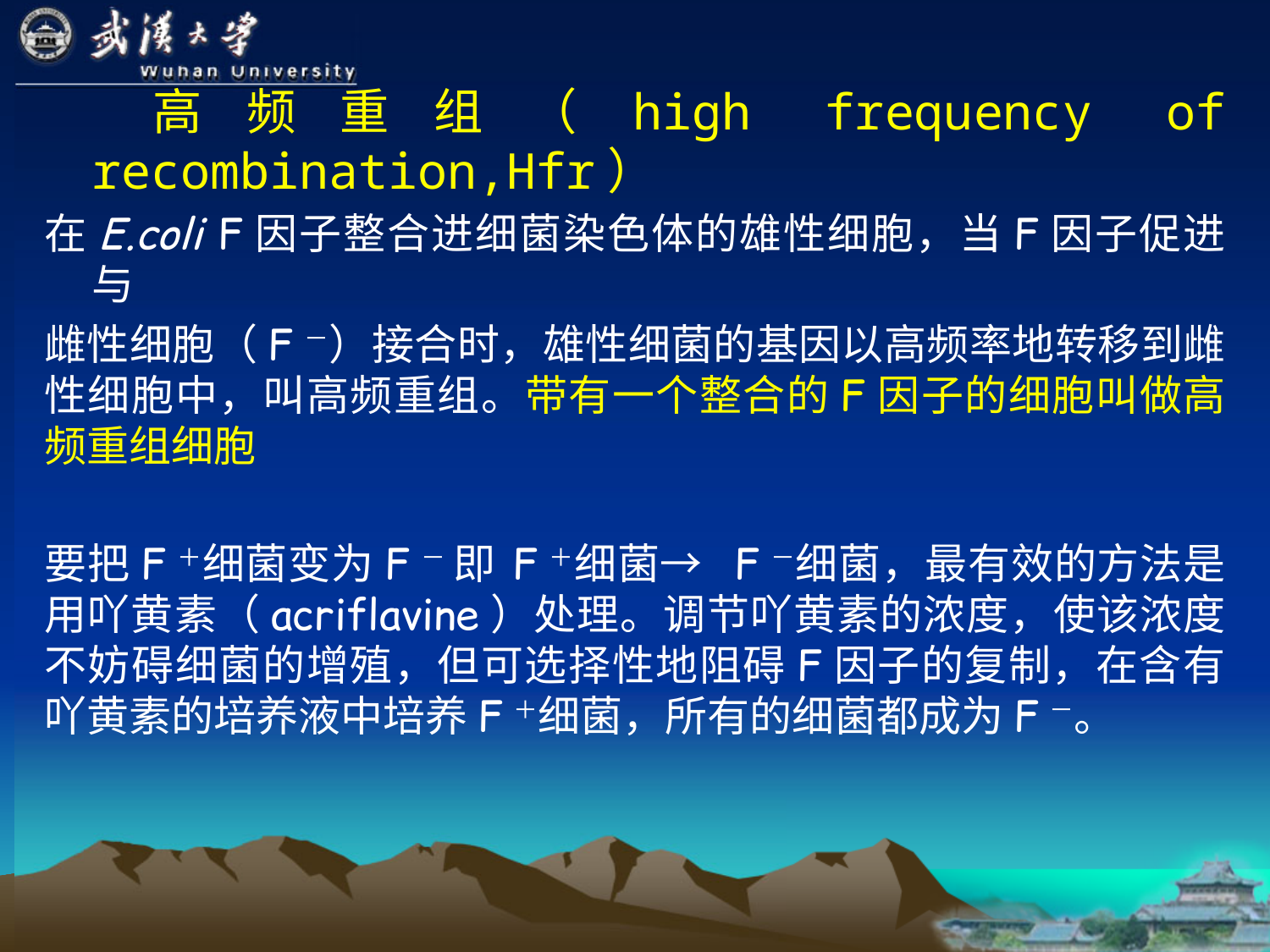

高频重组（high frequency of recombination,Hfr）
在E.coli F因子整合进细菌染色体的雄性细胞，当F因子促进与
雌性细胞（F－）接合时，雄性细菌的基因以高频率地转移到雌性细胞中，叫高频重组。带有一个整合的F因子的细胞叫做高频重组细胞

要把F＋细菌变为F－ 即 F＋细菌→  F－细菌，最有效的方法是用吖黄素（acriflavine）处理。调节吖黄素的浓度，使该浓度不妨碍细菌的增殖，但可选择性地阻碍F因子的复制，在含有吖黄素的培养液中培养F＋细菌，所有的细菌都成为F－。